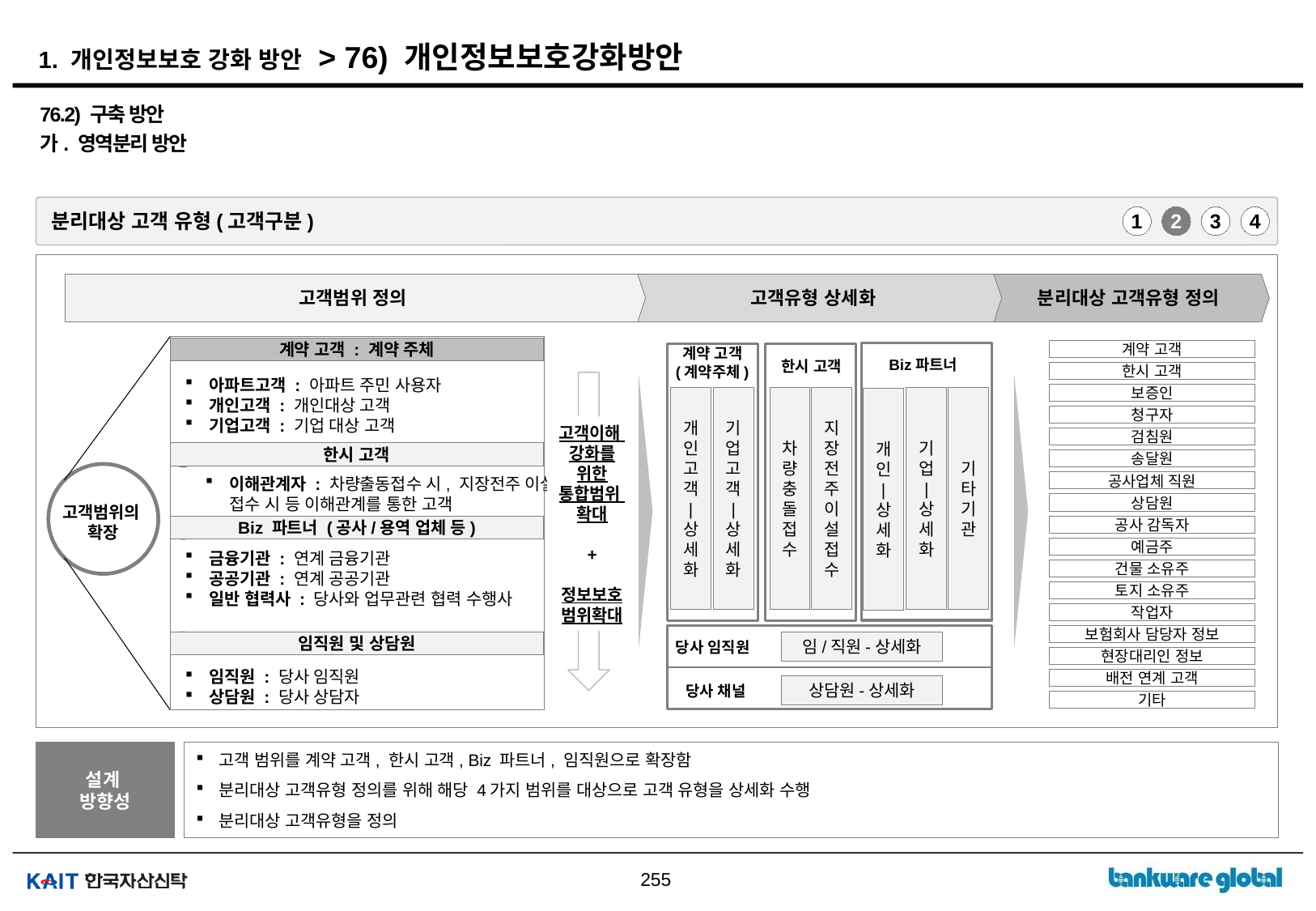

# 1. 개인정보보호 강화 방안 > 76) 개인정보보호강화방안
76.2) 구축 방안
가. 영역분리 방안

분리대상 고객 유형(고객구분)
1
2
3
4

고객유형 상세화
분리대상 고객유형 정의
고객범위 정의

계약 고객 : 계약 주체
한시 고객
Biz 파트너 (공사/용역 업체 등)
임직원 및 상담원
1
아파트고객 : 아파트 주민 사용자
개인고객 : 개인대상 고객
기업고객 : 기업 대상 고객

고객이해
강화를
위한
통합범위
확대

+

정보보호
범위확대
2
고객범위의
확장
이해관계자 : 차량출동접수 시, 지장전주 이설 접수 시 등 이해관계를 통한 고객
3
금융기관 : 연계 금융기관
공공기관 : 연계 공공기관
일반 협력사 : 당사와 업무관련 협력 수행사
4
임직원 : 당사 임직원
상담원 : 당사 상담자
계약 고객
(계약주체)
계약 고객
한시 고객
보증인
청구자
검침원
송달원
공사업체 직원
상담원
공사 감독자
예금주
건물 소유주
토지 소유주
작업자
보험회사 담당자 정보
현장대리인 정보
배전 연계 고객
기타

Biz파트너
한시 고객
개인고객
|
상세화
기업고객
|
상세화
차량충돌 접수
지장전주 이설접수
기업
|
상세화
기타 기관
개인
|
상세화

임/직원-상세화
당사 임직원
상담원-상세화
당사 채널
설계
방향성
고객 범위를 계약 고객, 한시 고객, Biz 파트너, 임직원으로 확장함
분리대상 고객유형 정의를 위해 해당 4가지 범위를 대상으로 고객 유형을 상세화 수행
분리대상 고객유형을 정의